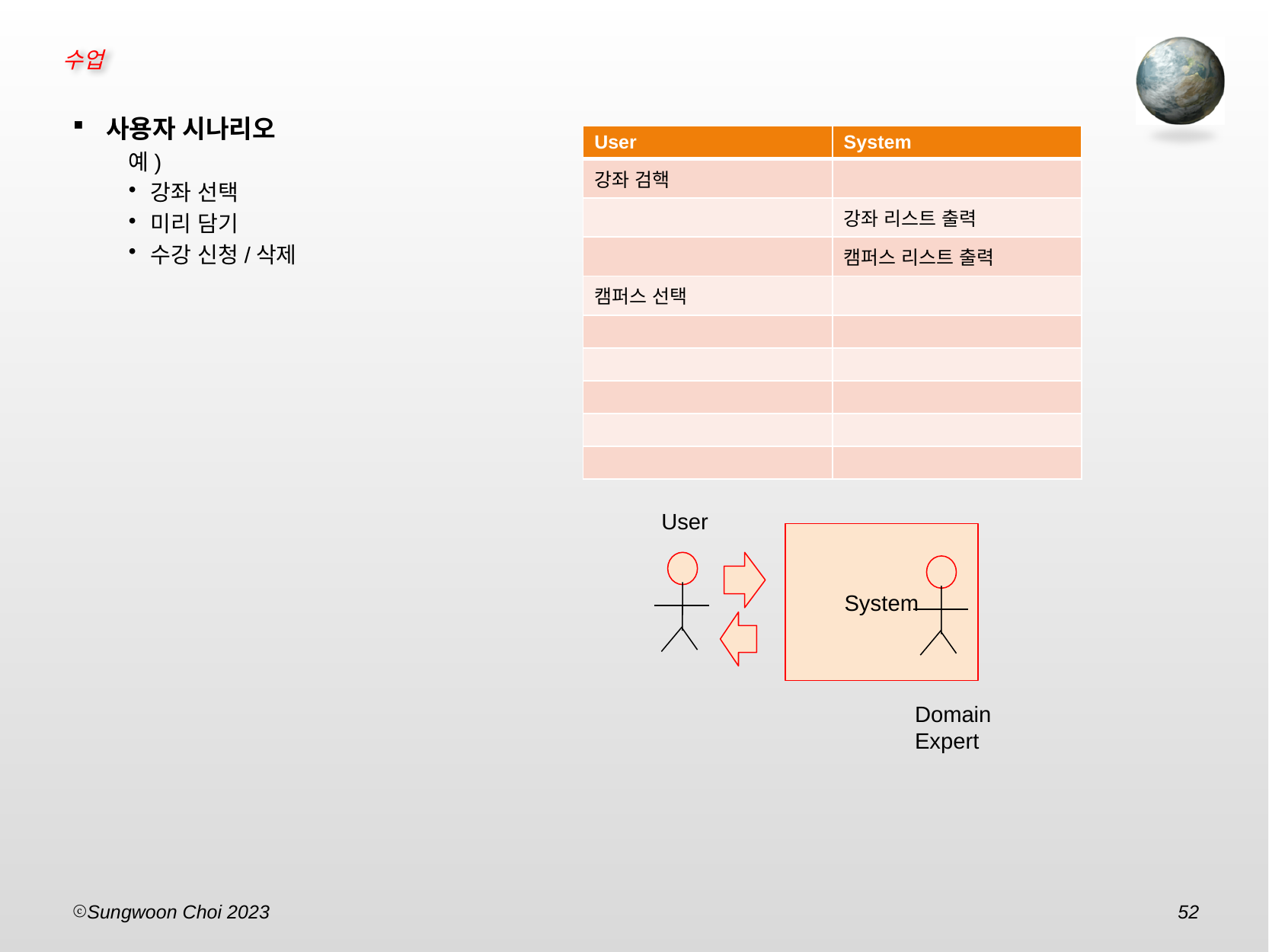

사용자 시나리오
예)
강좌 선택
미리 담기
수강 신청/삭제

| User | System |
| --- | --- |
| 강좌 검핵 |  |
|  | 강좌 리스트 출력 |
|  | 캠퍼스 리스트 출력 |
| 캠퍼스 선택 |  |
|  |  |
|  |  |
|  |  |
|  |  |
|  |  |
User
System

Domain
Expert
Sungwoon Choi 2023
52